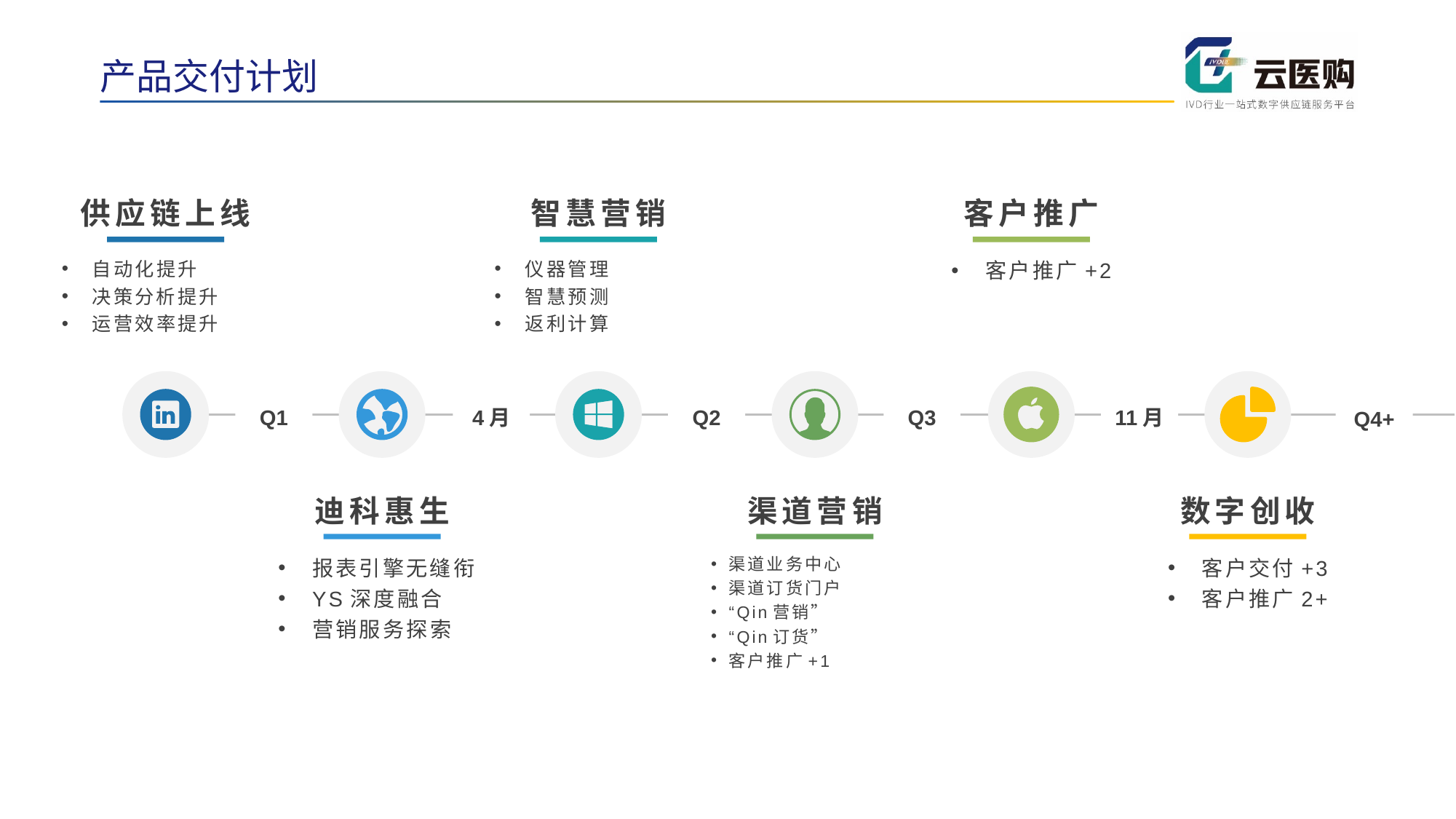

产品交付计划
供应链上线
智慧营销
客户推广

自动化提升
决策分析提升
运营效率提升
仪器管理
智慧预测
返利计算
客户推广+2

Q1
4月
Q2
Q3
11月
Q4+

迪科惠生
渠道营销
数字创收

报表引擎无缝衔
YS深度融合
营销服务探索

渠道业务中心
渠道订货门户
“Qin营销”
“Qin订货”
客户推广+1
客户交付+3
客户推广2+